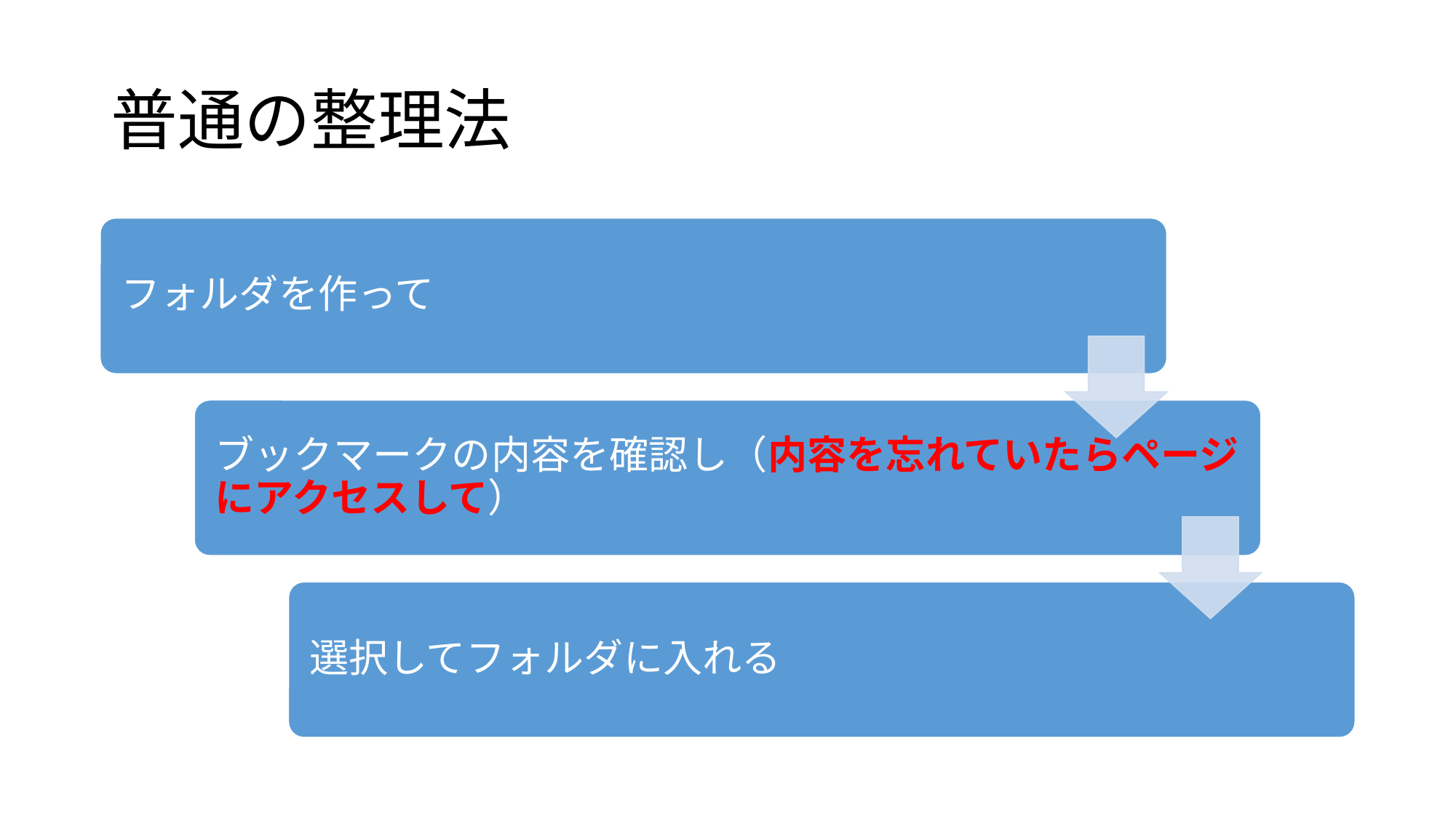

# 普通の整理法
フォルダを作って
ブックマークの内容を確認し（内容を忘れていたらページにアクセスして）
選択してフォルダに入れる